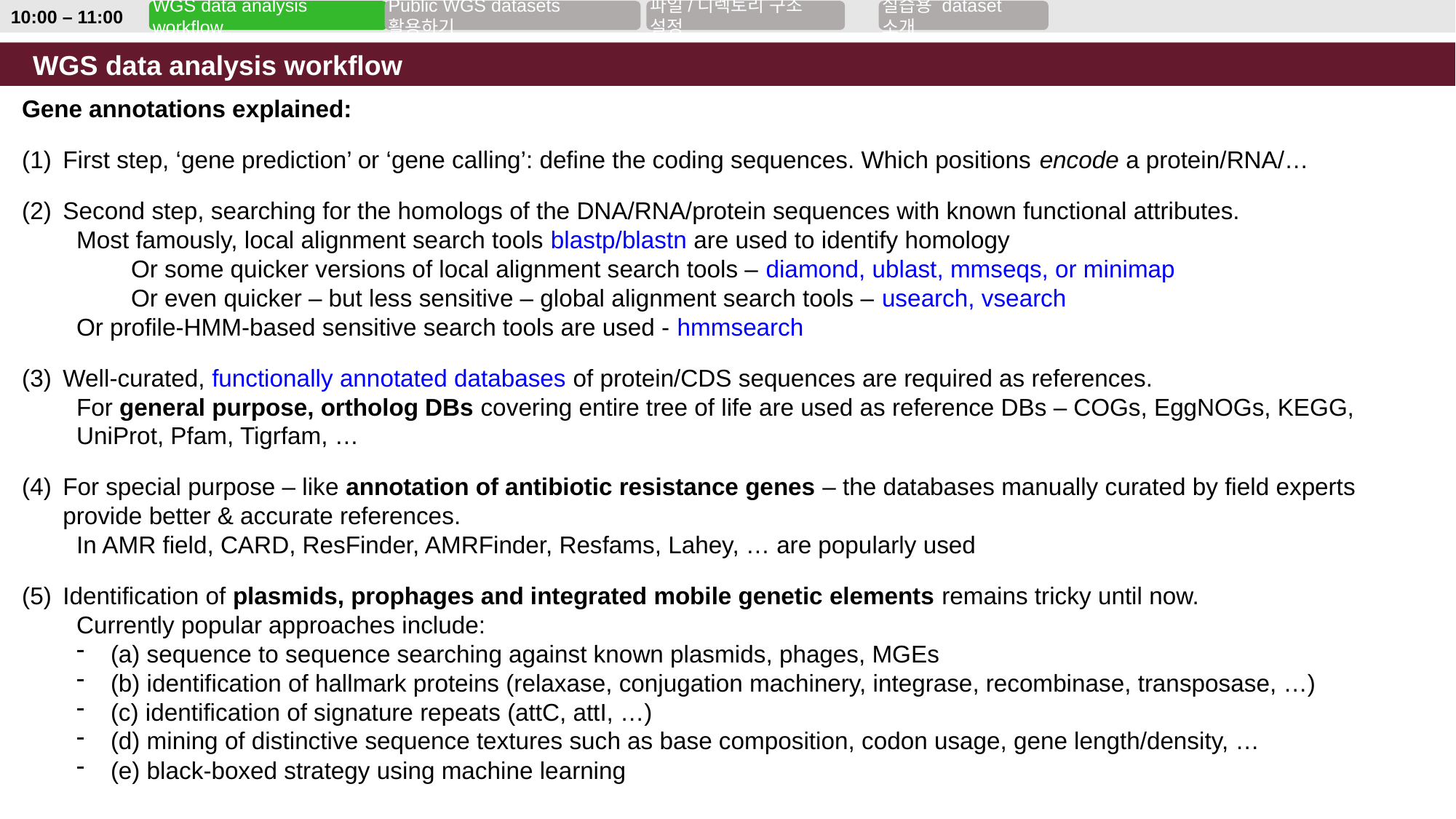

10:00 – 11:00
WGS data analysis workflow
Public WGS datasets 활용하기
파일/디렉토리 구조 설정
실습용 dataset 소개
WGS data analysis workflow
Gene annotations explained:

First step, ‘gene prediction’ or ‘gene calling’: define the coding sequences. Which positions encode a protein/RNA/…

Second step, searching for the homologs of the DNA/RNA/protein sequences with known functional attributes.
Most famously, local alignment search tools blastp/blastn are used to identify homology
Or some quicker versions of local alignment search tools – diamond, ublast, mmseqs, or minimap
Or even quicker – but less sensitive – global alignment search tools – usearch, vsearch
Or profile-HMM-based sensitive search tools are used - hmmsearch

Well-curated, functionally annotated databases of protein/CDS sequences are required as references.
For general purpose, ortholog DBs covering entire tree of life are used as reference DBs – COGs, EggNOGs, KEGG, UniProt, Pfam, Tigrfam, …

For special purpose – like annotation of antibiotic resistance genes – the databases manually curated by field experts provide better & accurate references.
In AMR field, CARD, ResFinder, AMRFinder, Resfams, Lahey, … are popularly used

Identification of plasmids, prophages and integrated mobile genetic elements remains tricky until now.
Currently popular approaches include:
(a) sequence to sequence searching against known plasmids, phages, MGEs
(b) identification of hallmark proteins (relaxase, conjugation machinery, integrase, recombinase, transposase, …)
(c) identification of signature repeats (attC, attI, …)
(d) mining of distinctive sequence textures such as base composition, codon usage, gene length/density, …
(e) black-boxed strategy using machine learning